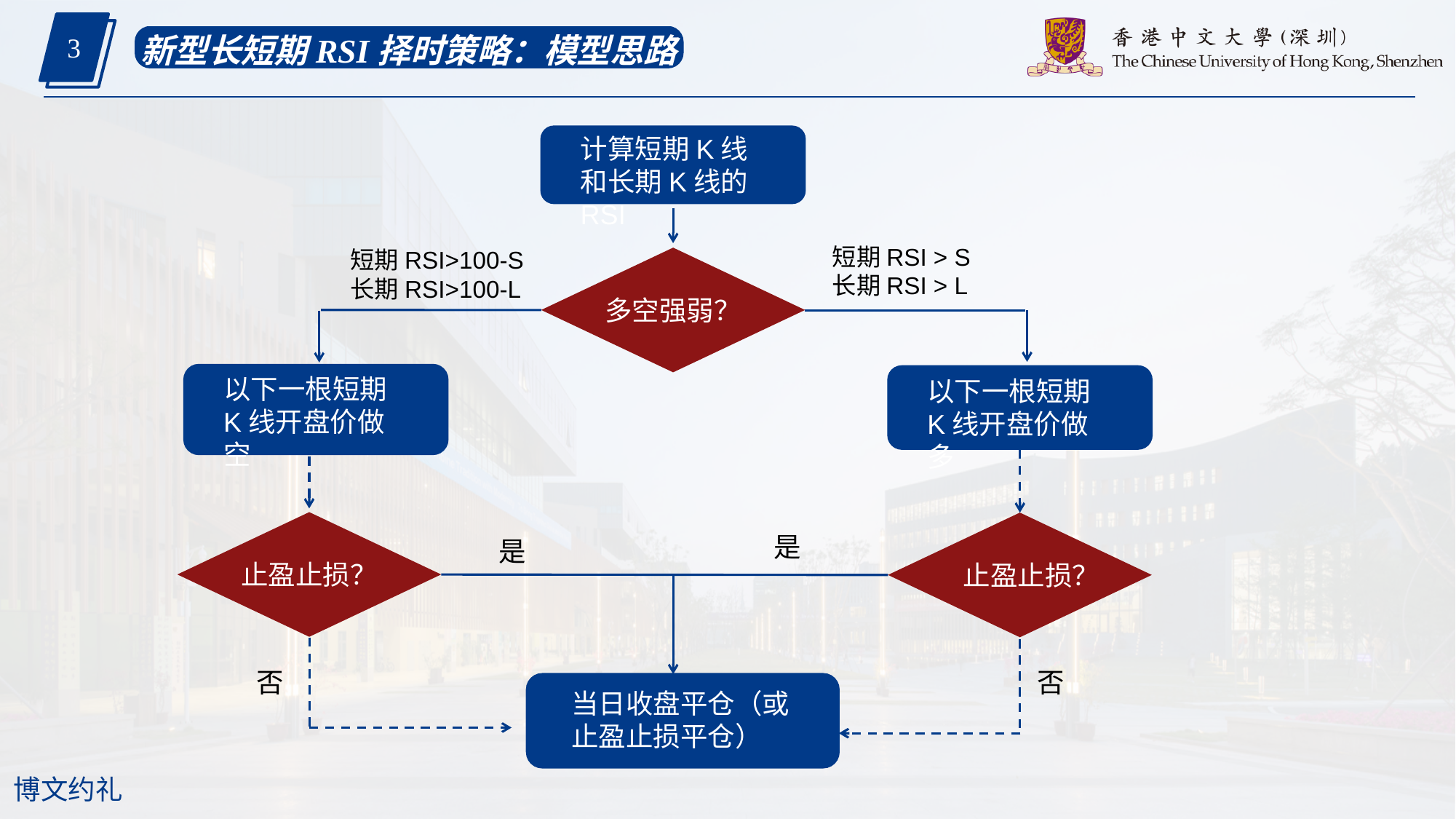

3

新型长短期RSI择时策略：模型思路

计算短期K线和长期K线的RSI
短期RSI > S
长期RSI > L
短期RSI>100-S
长期RSI>100-L

多空强弱？

以下一根短期K线开盘价做空

以下一根短期K线开盘价做多

止盈止损？

止盈止损？
是
是
否
否

当日收盘平仓（或止盈止损平仓）